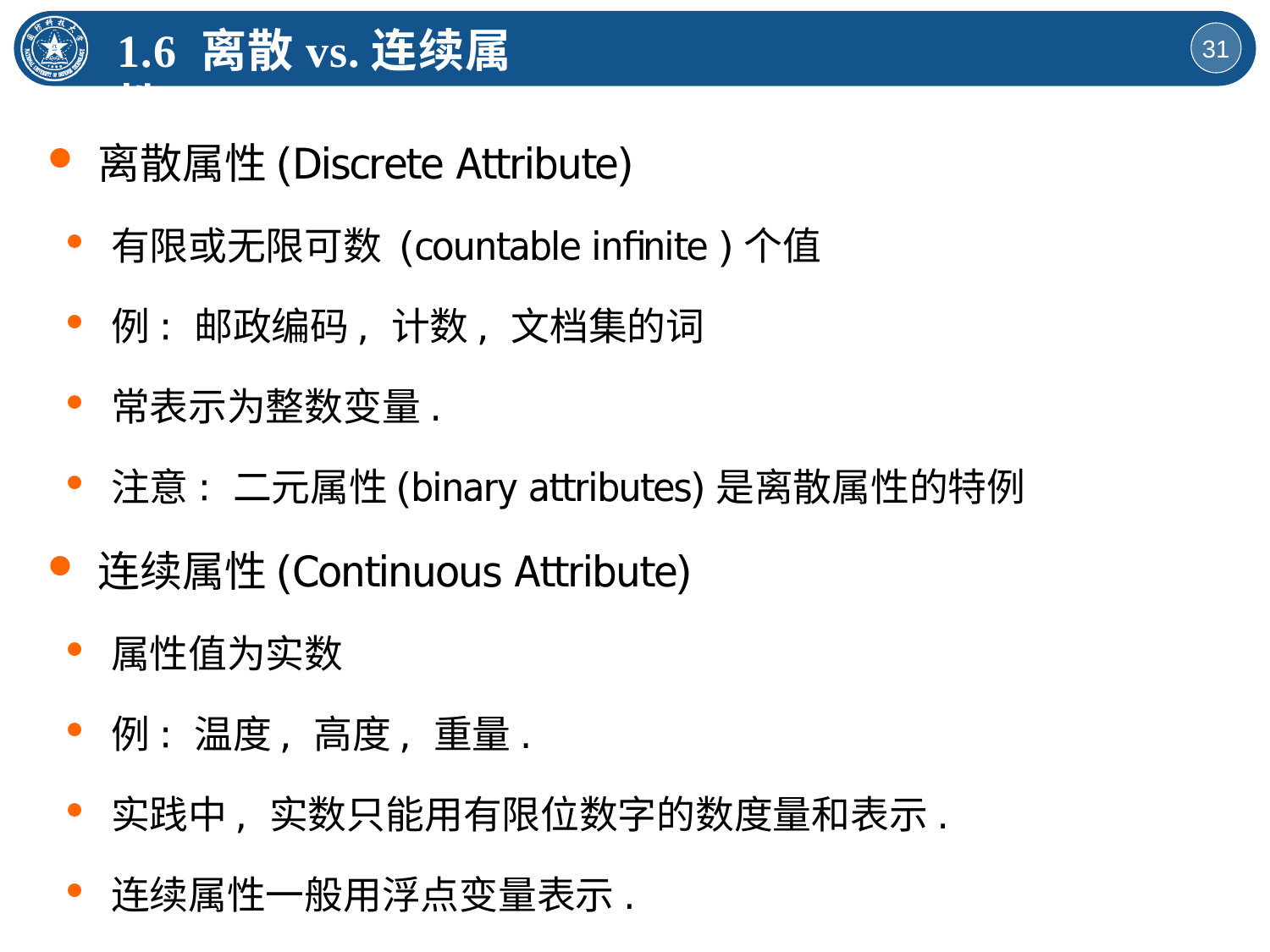

1.6 离散vs.连续属性
离散属性(Discrete Attribute)
有限或无限可数 (countable infinite )个值
例: 邮政编码, 计数, 文档集的词
常表示为整数变量.
注意: 二元属性(binary attributes)是离散属性的特例
连续属性(Continuous Attribute)
属性值为实数
例: 温度, 高度, 重量.
实践中, 实数只能用有限位数字的数度量和表示.
连续属性一般用浮点变量表示.